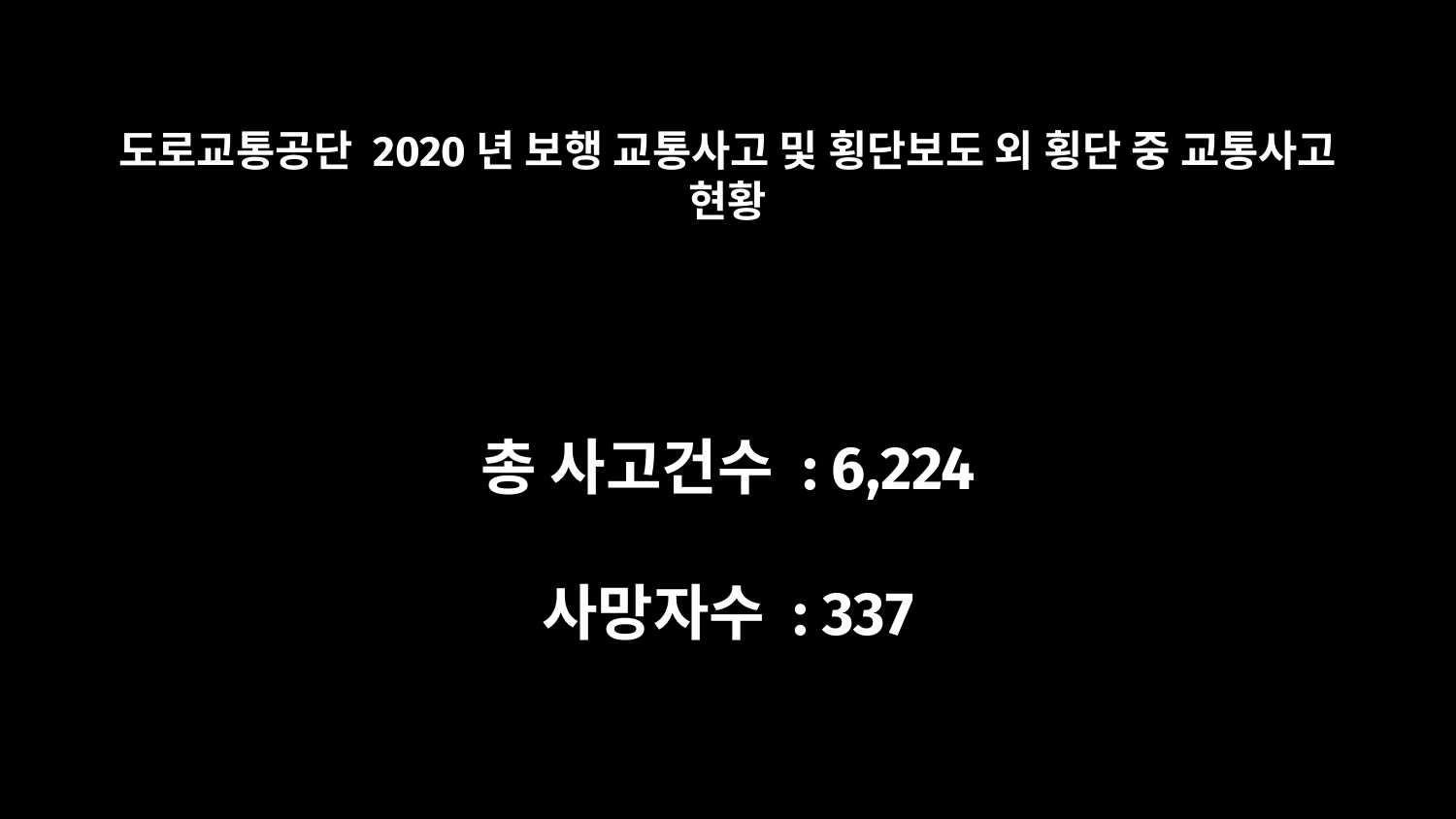

도로교통공단 2020년 보행 교통사고 및 횡단보도 외 횡단 중 교통사고 현황
총 사고건수 : 6,224
사망자수 : 337